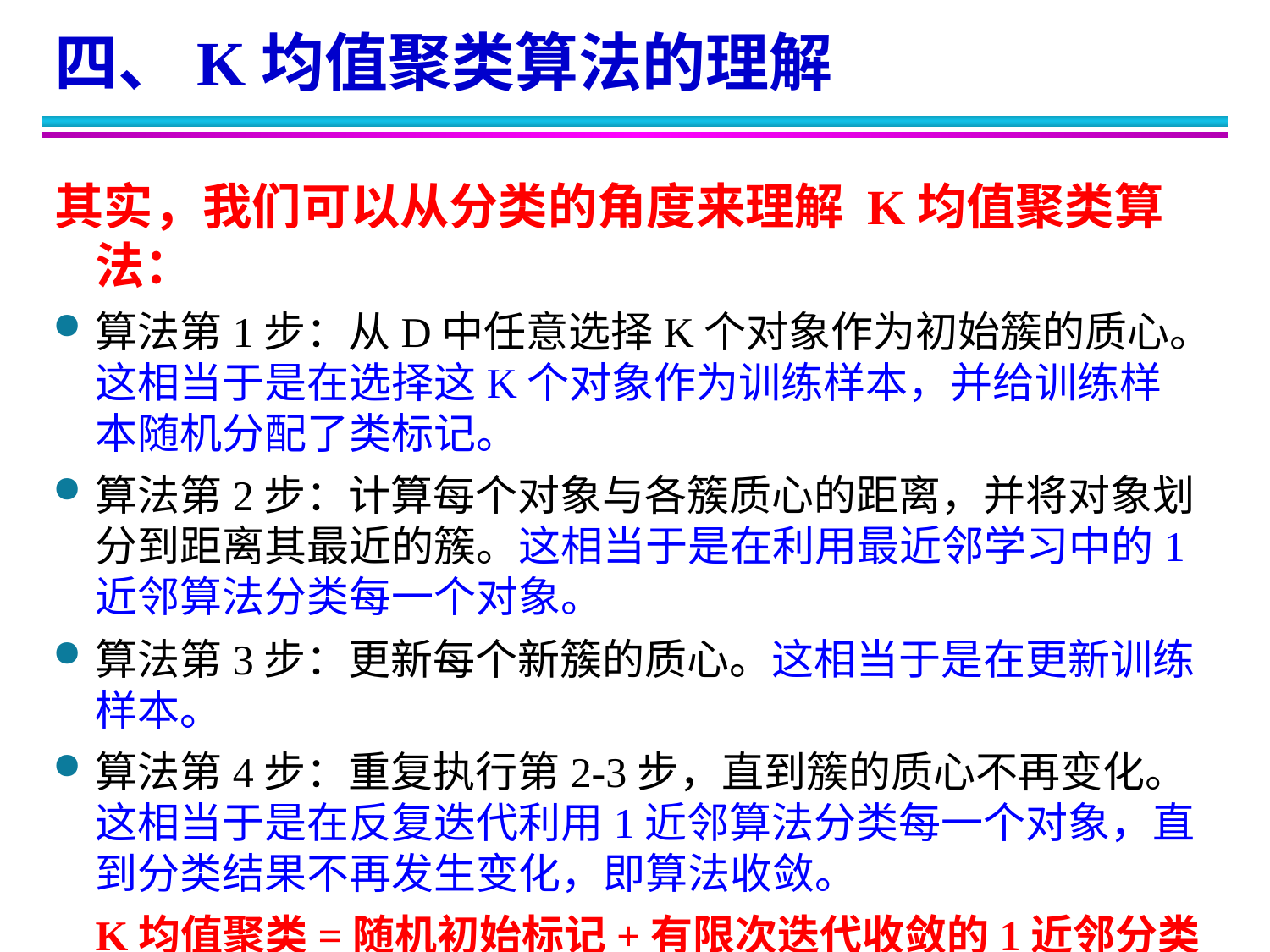

四、K均值聚类算法的理解
其实，我们可以从分类的角度来理解 K均值聚类算法：
算法第1步：从D中任意选择K个对象作为初始簇的质心。这相当于是在选择这K个对象作为训练样本，并给训练样本随机分配了类标记。
算法第2步：计算每个对象与各簇质心的距离，并将对象划分到距离其最近的簇。这相当于是在利用最近邻学习中的1近邻算法分类每一个对象。
算法第3步：更新每个新簇的质心。这相当于是在更新训练样本。
算法第4步：重复执行第2-3步，直到簇的质心不再变化。这相当于是在反复迭代利用1近邻算法分类每一个对象，直到分类结果不再发生变化，即算法收敛。
	K均值聚类=随机初始标记+有限次迭代收敛的1近邻分类